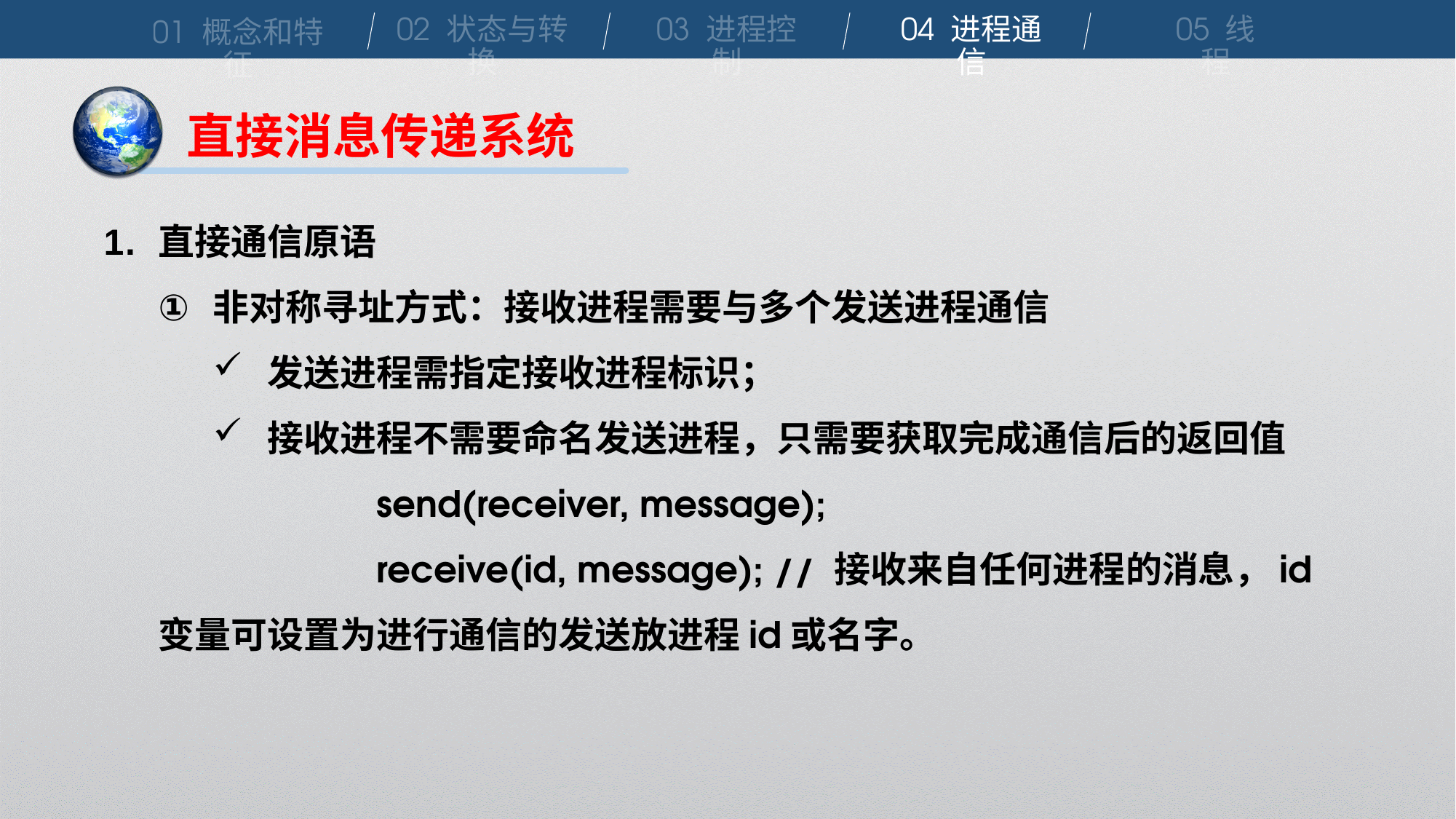

02 状态与转换
03 进程控制
04 进程通信
05 线程
01 概念和特征
直接消息传递系统
直接通信原语
非对称寻址方式：接收进程需要与多个发送进程通信
发送进程需指定接收进程标识；
接收进程不需要命名发送进程，只需要获取完成通信后的返回值
		send(receiver, message);
		receive(id, message); // 接收来自任何进程的消息，id变量可设置为进行通信的发送放进程id或名字。